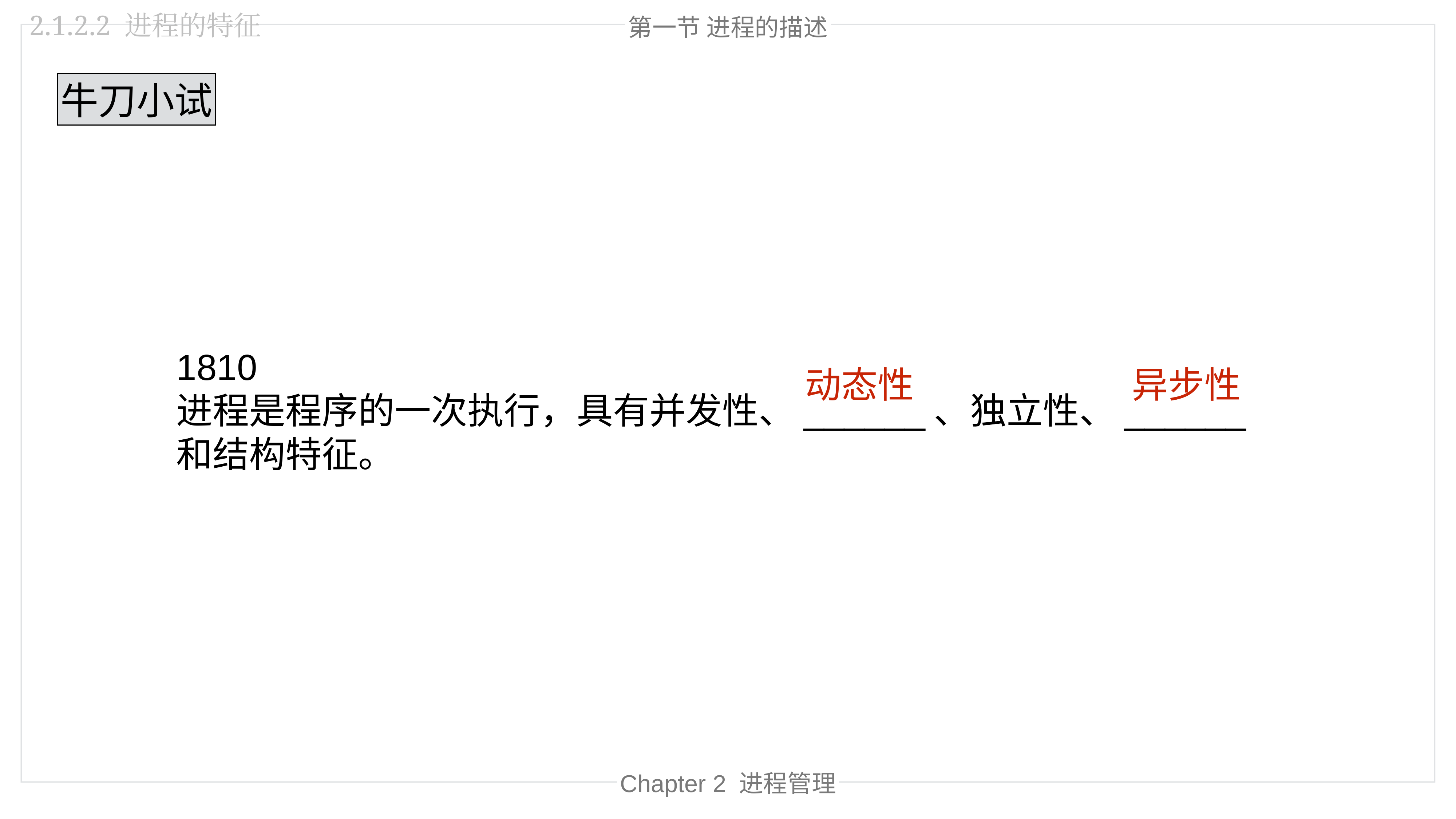

2.1.2.2 进程的特征
第一节 进程的描述

牛刀小试
1810
进程是程序的一次执行，具有并发性、______、独立性、______和结构特征。
动态性
异步性
Chapter 2 进程管理